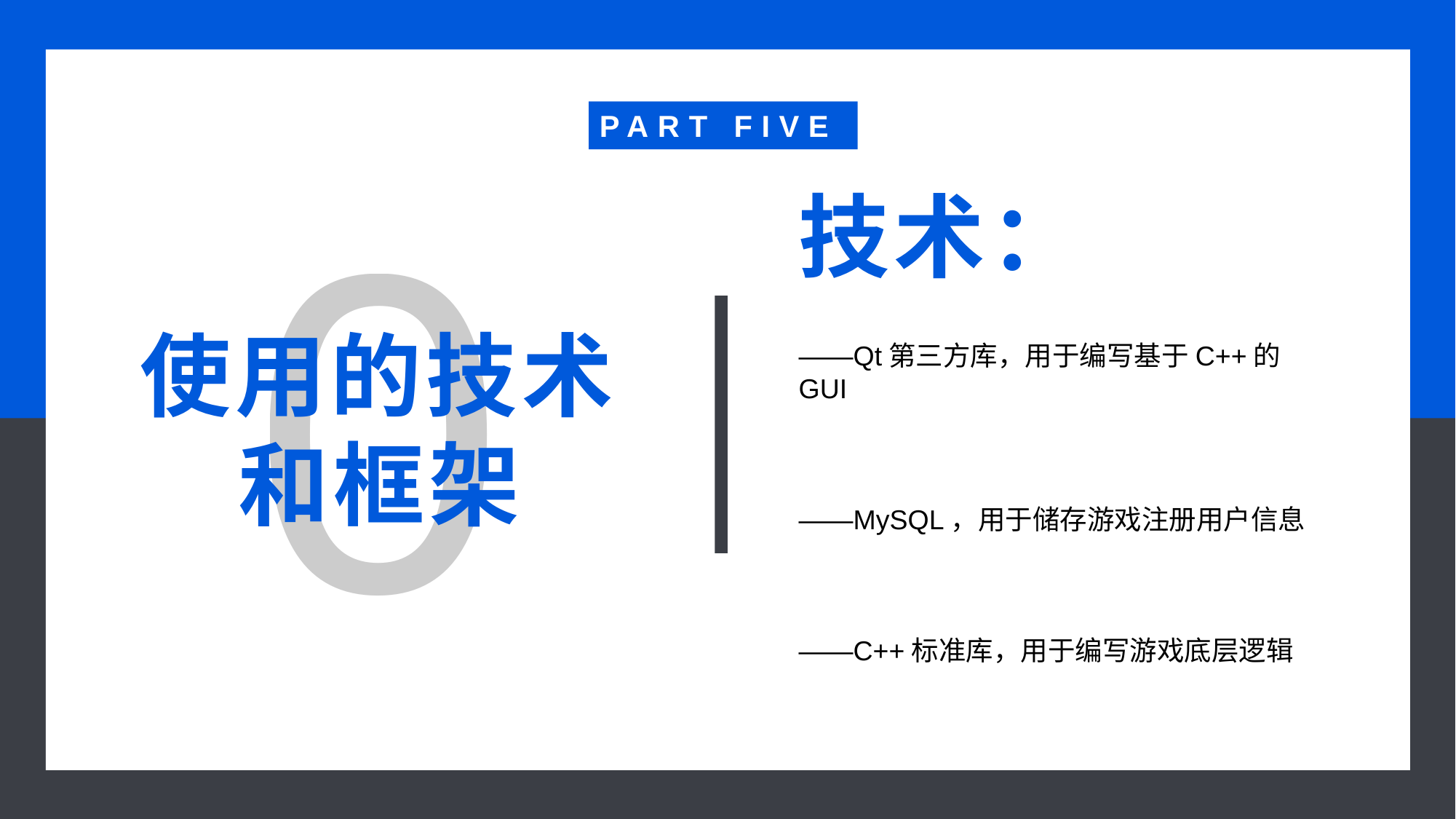

PART FIVE
05
技术：

使用的技术和框架
——Qt第三方库，用于编写基于C++的GUI

——MySQL，用于储存游戏注册用户信息

——C++标准库，用于编写游戏底层逻辑